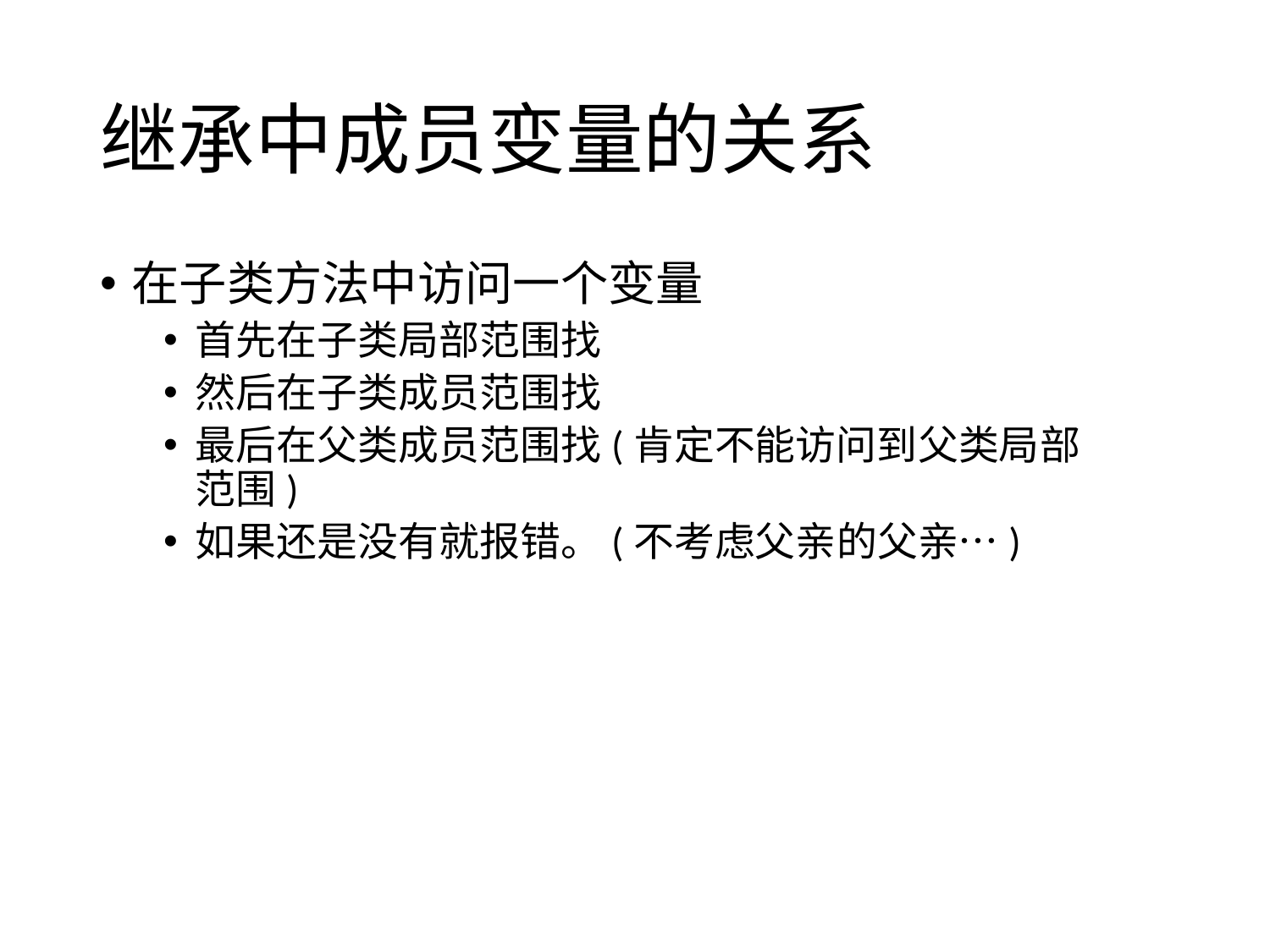

# 继承中成员变量的关系
在子类方法中访问一个变量
首先在子类局部范围找
然后在子类成员范围找
最后在父类成员范围找(肯定不能访问到父类局部范围)
如果还是没有就报错。(不考虑父亲的父亲…)